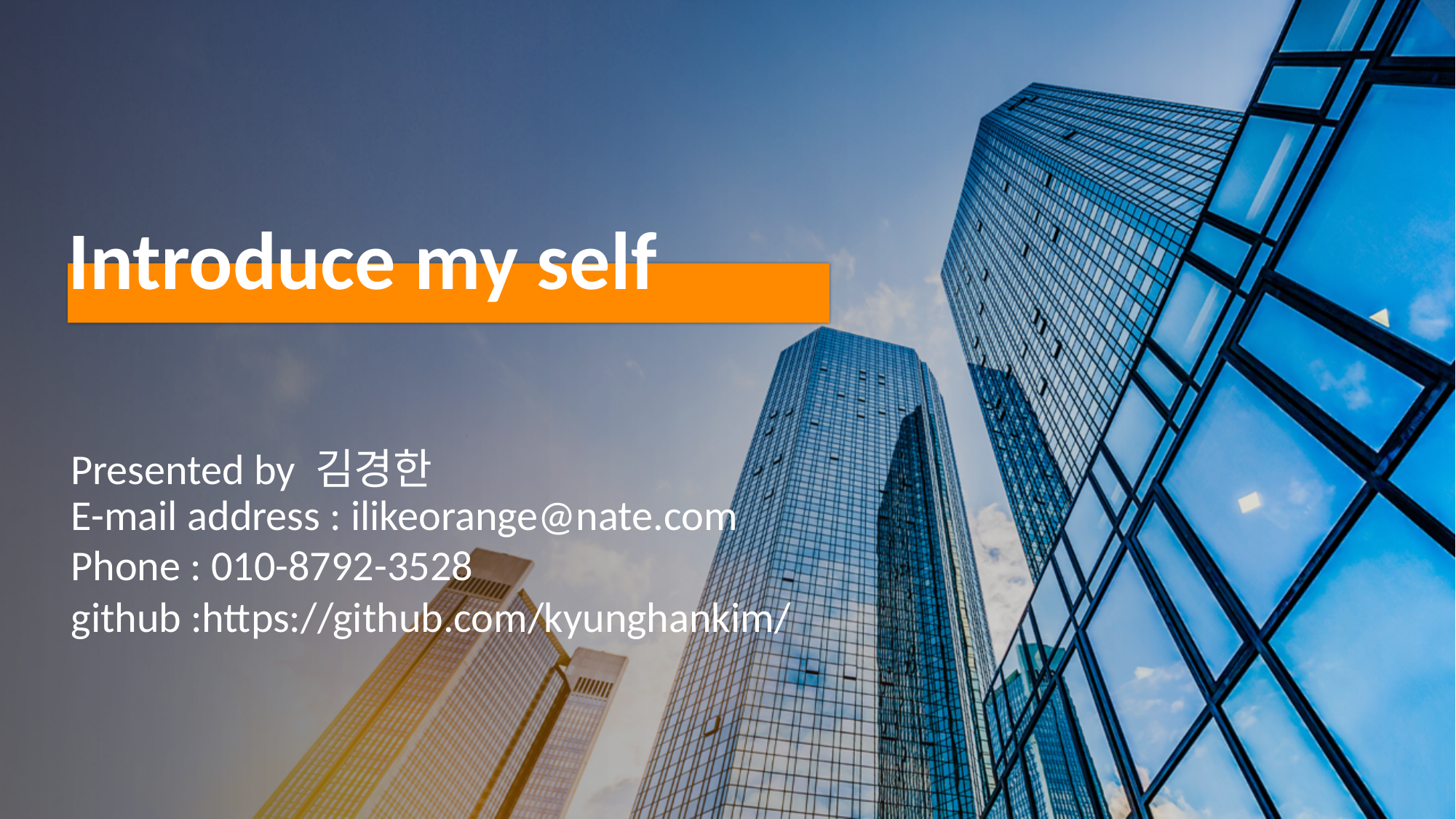

Introduce my self

Presented by 김경한
E-mail address : ilikeorange@nate.com
Phone : 010-8792-3528
github :https://github.com/kyunghankim/